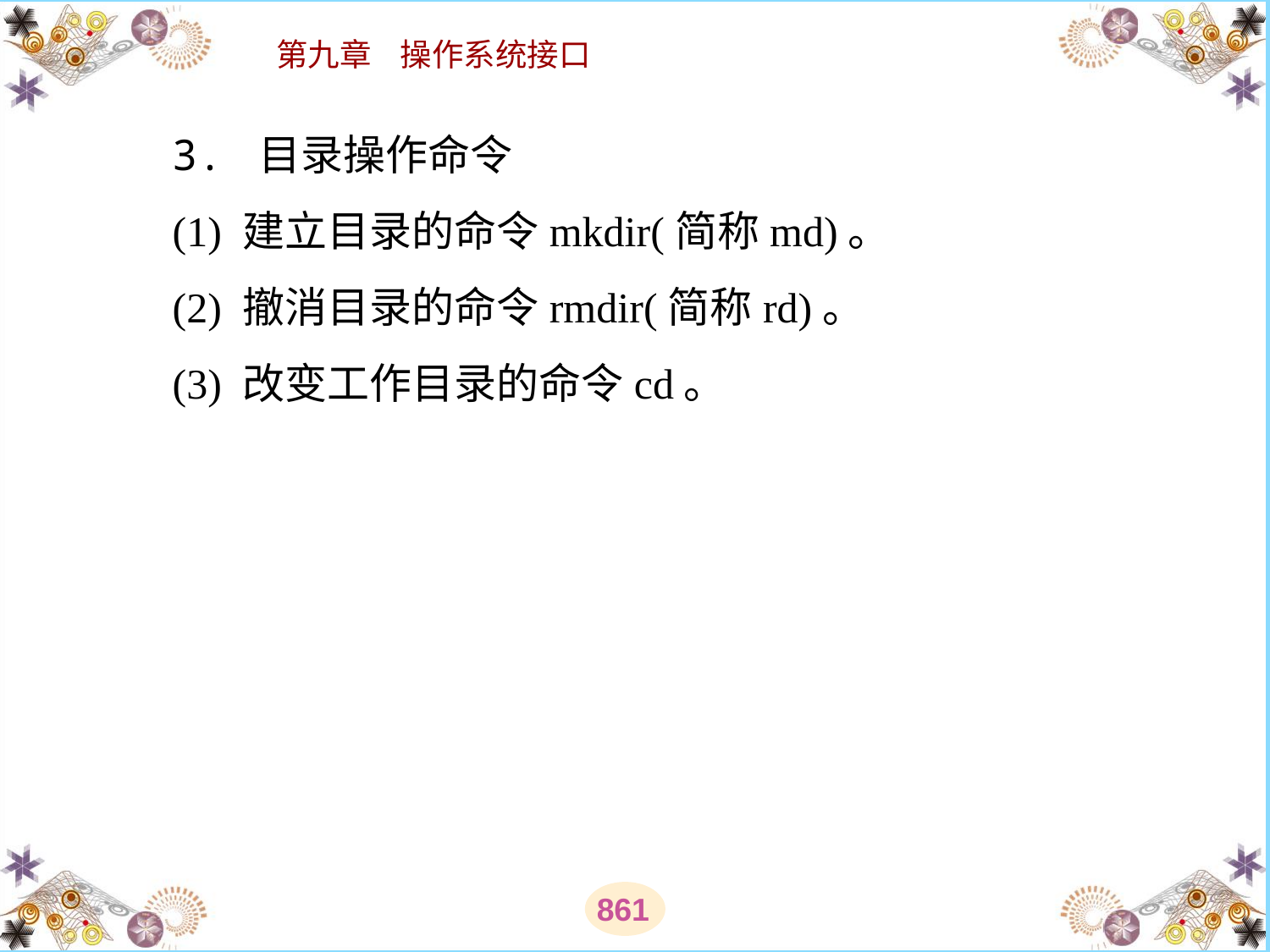

# 3. 目录操作命令 　　(1) 建立目录的命令mkdir(简称md)。 　　(2) 撤消目录的命令rmdir(简称rd)。 　　(3) 改变工作目录的命令cd。